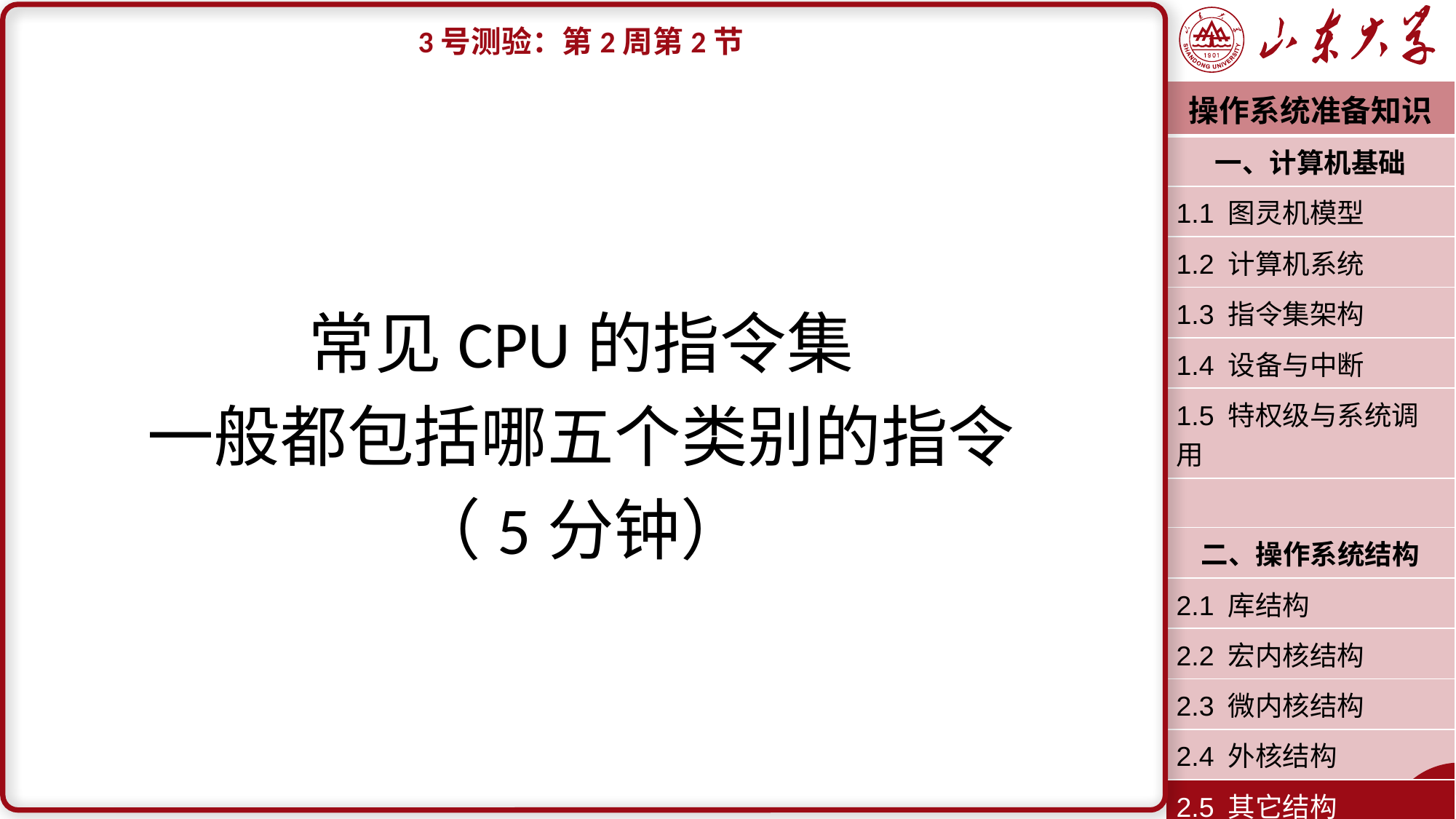

3号测验：第2周第2节

常见CPU的指令集
一般都包括哪五个类别的指令
（5分钟）
| 操作系统准备知识 |
| --- |
| 一、计算机基础 |
| 1.1 图灵机模型 |
| 1.2 计算机系统 |
| 1.3 指令集架构 |
| 1.4 设备与中断 |
| 1.5 特权级与系统调用 |
|  |
| 二、操作系统结构 |
| 2.1 库结构 |
| 2.2 宏内核结构 |
| 2.3 微内核结构 |
| 2.4 外核结构 |
| 2.5 其它结构 |
| 潘润宇 2023.02 |